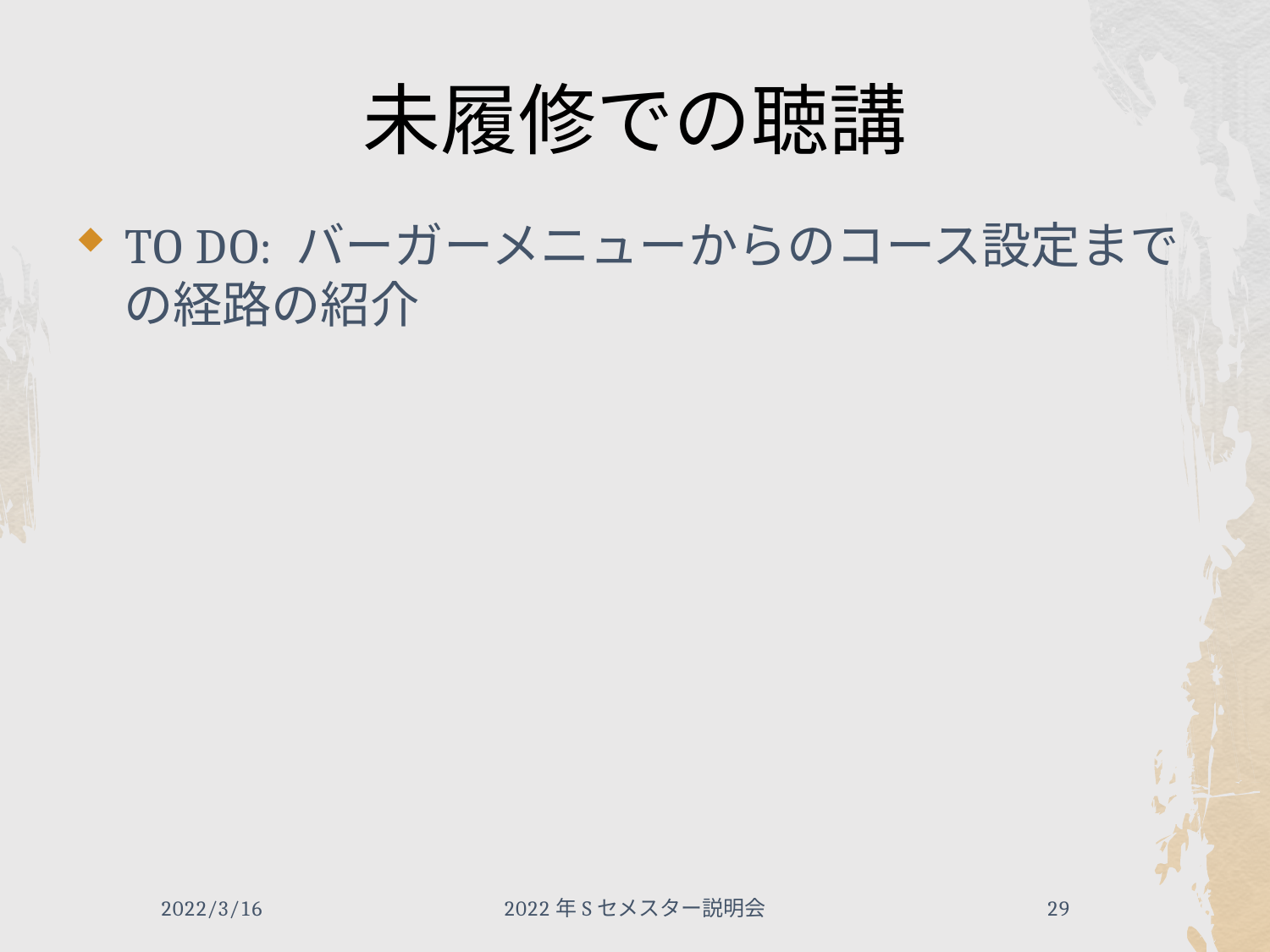

# 未履修での聴講
TO DO: バーガーメニューからのコース設定までの経路の紹介
2022/3/16
2022年Sセメスター説明会
29